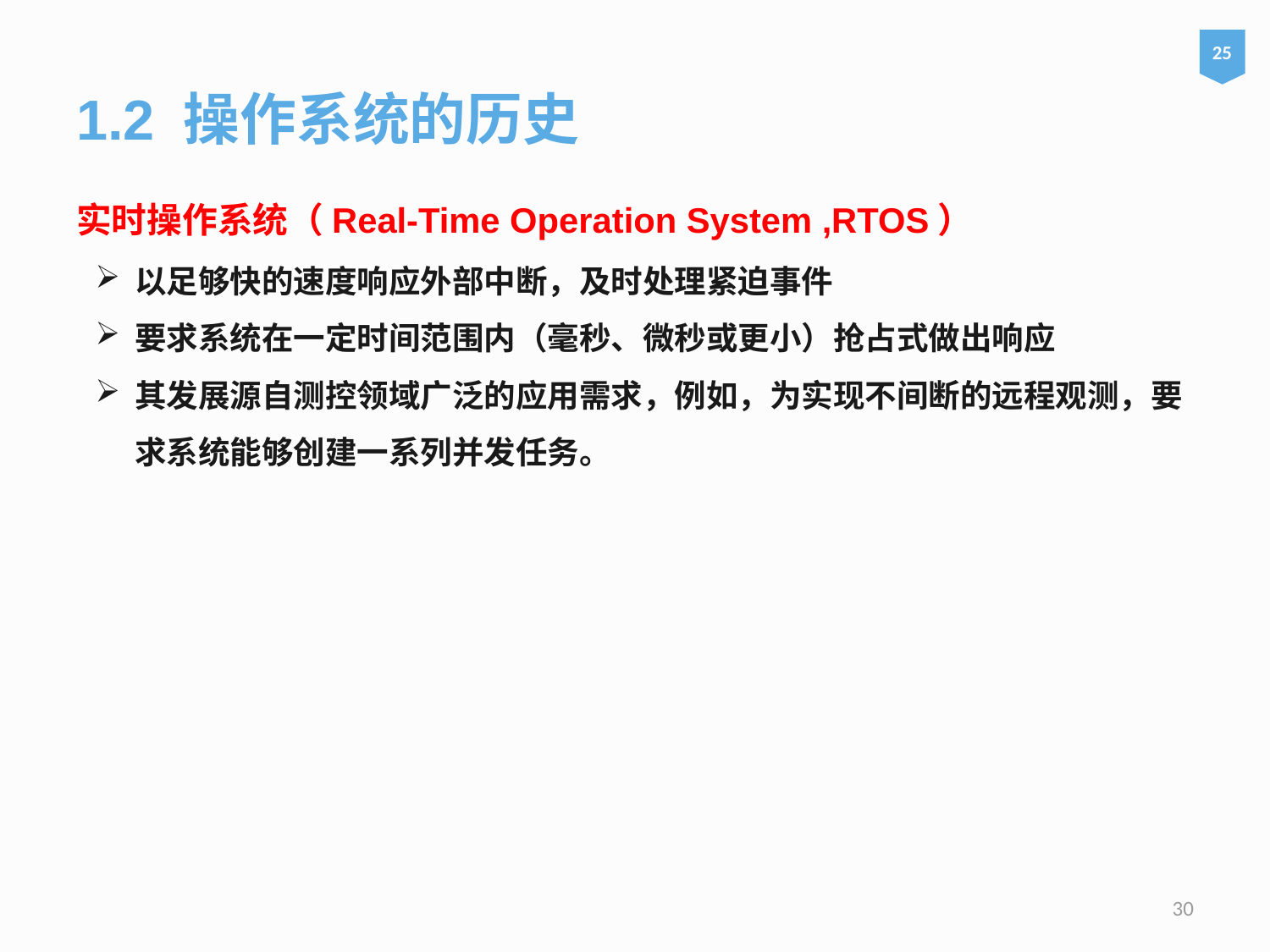

25
1.2 操作系统的历史
实时操作系统（Real-Time Operation System ,RTOS）

以足够快的速度响应外部中断，及时处理紧迫事件
要求系统在一定时间范围内（毫秒、微秒或更小）抢占式做出响应
其发展源自测控领域广泛的应用需求，例如，为实现不间断的远程观测，要求系统能够创建一系列并发任务。
30